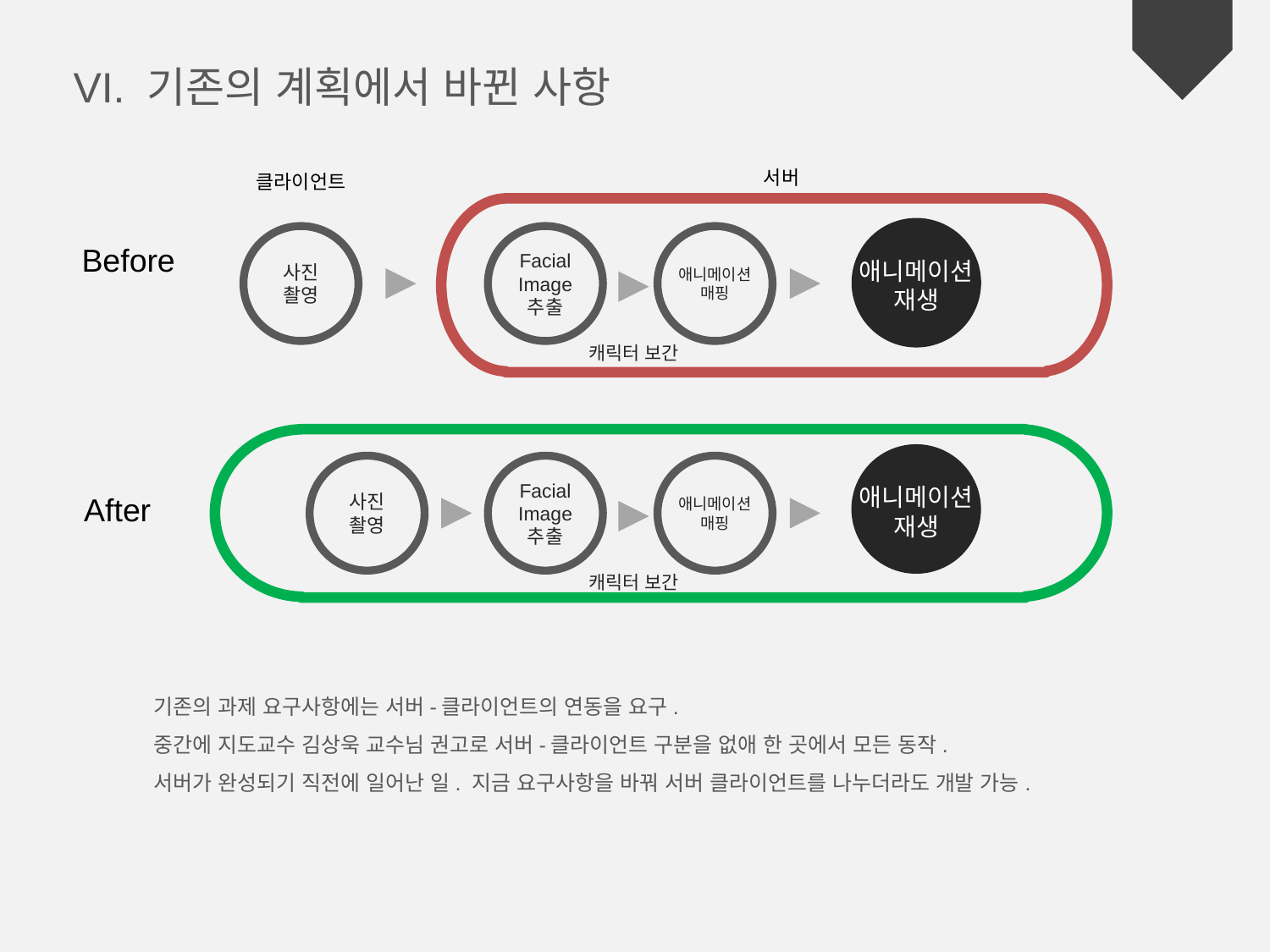

VI. 기존의 계획에서 바뀐 사항
서버
클라이언트

사진
촬영
Facial
Image
추출
애니메이션
매핑
Before
애니메이션
재생

캐릭터 보간

사진
촬영
Facial
Image
추출
애니메이션
매핑
애니메이션
재생
After

캐릭터 보간
기존의 과제 요구사항에는 서버-클라이언트의 연동을 요구.
중간에 지도교수 김상욱 교수님 권고로 서버-클라이언트 구분을 없애 한 곳에서 모든 동작.
서버가 완성되기 직전에 일어난 일. 지금 요구사항을 바꿔 서버 클라이언트를 나누더라도 개발 가능.